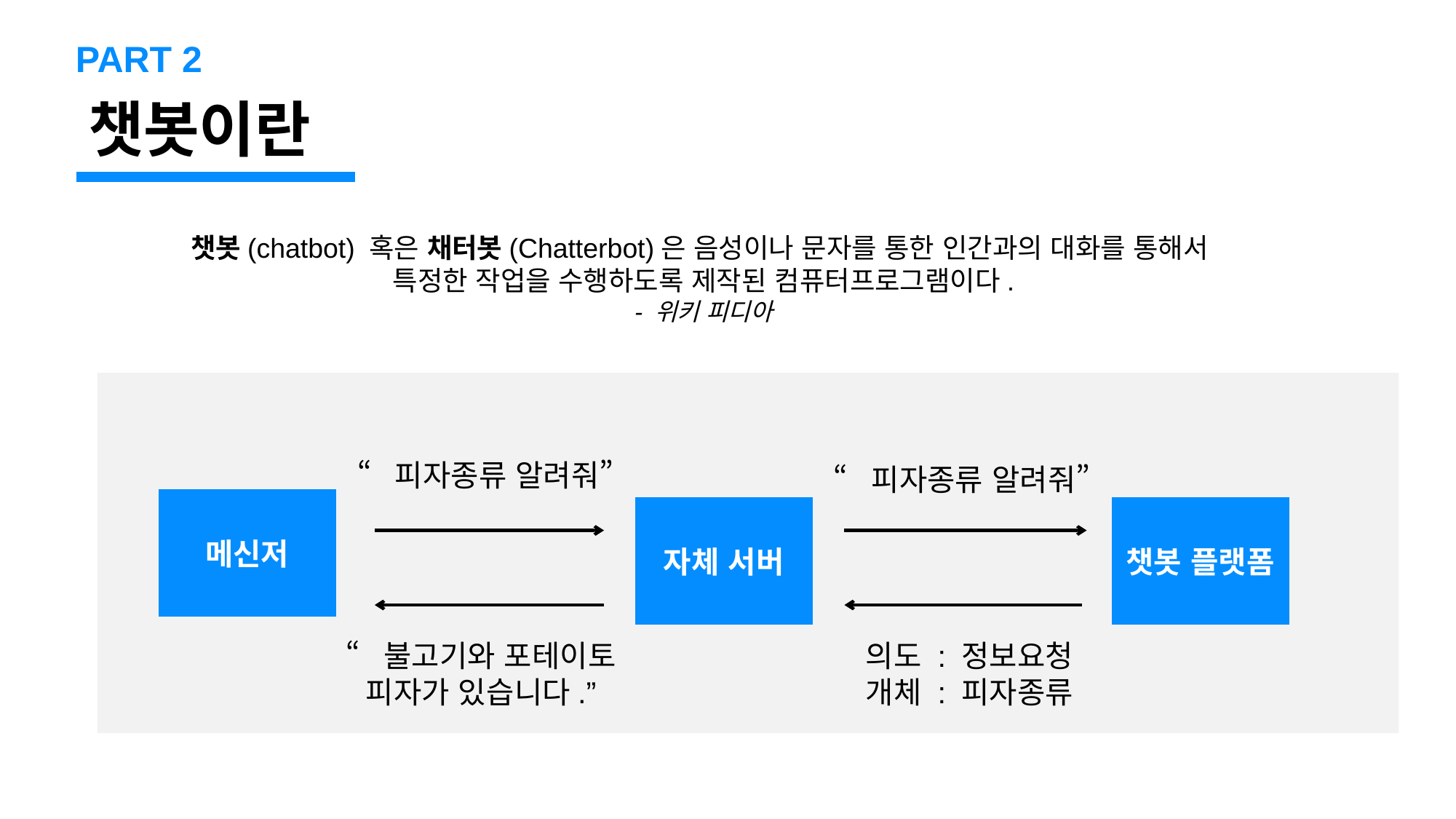

PART 2
챗봇이란

챗봇(chatbot) 혹은 채터봇(Chatterbot)은 음성이나 문자를 통한 인간과의 대화를 통해서
특정한 작업을 수행하도록 제작된 컴퓨터프로그램이다.
- 위키 피디아

“피자종류 알려줘”
“피자종류 알려줘”
메신저
자체 서버
챗봇 플랫폼
“불고기와 포테이토
피자가 있습니다.”
의도 : 정보요청
개체 : 피자종류